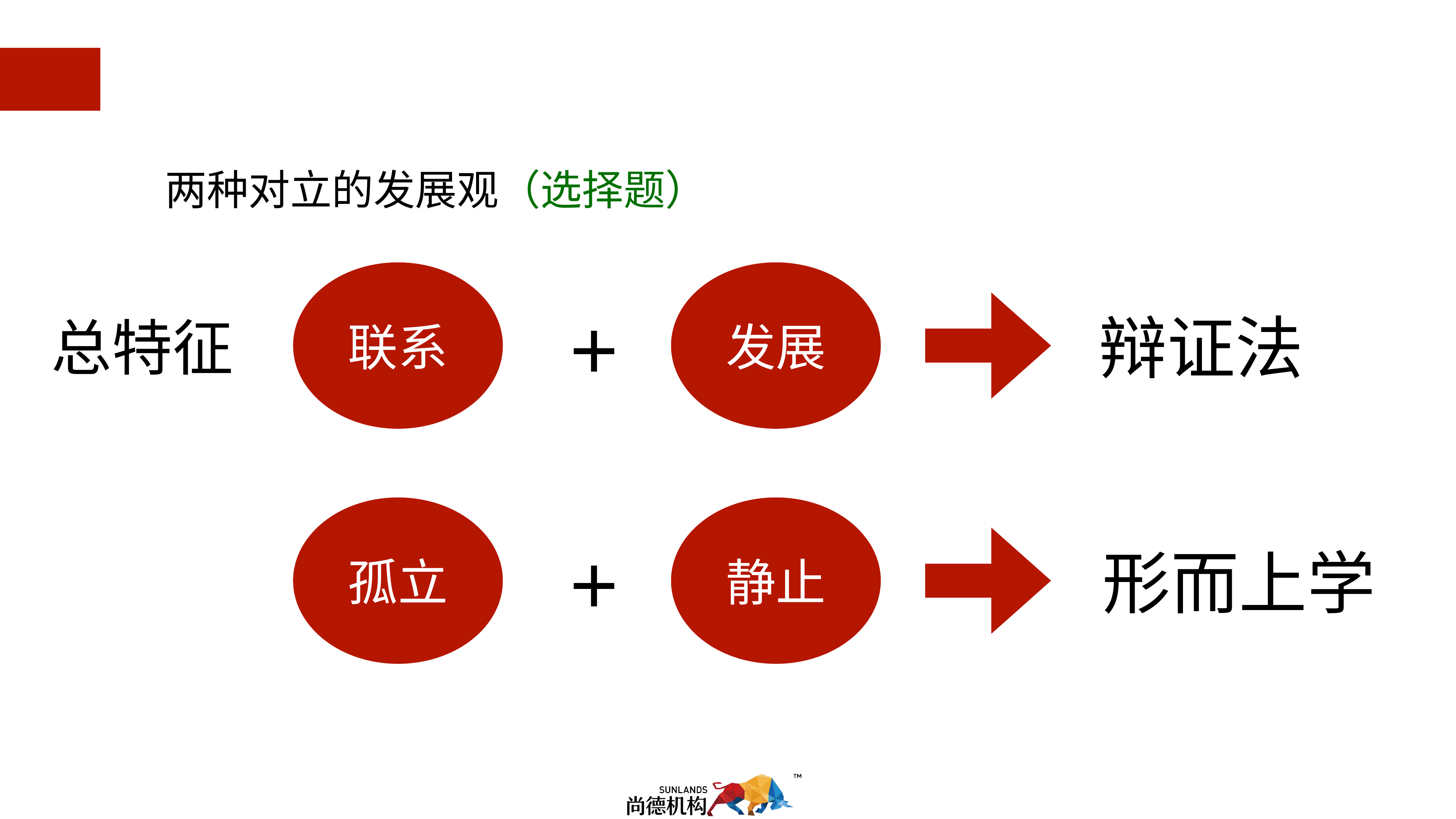

1.2.3两种对立的发展观
两种对立的发展观（选择题）
联系
发展
+

辩证法
总特征
孤立
静止
+

形而上学